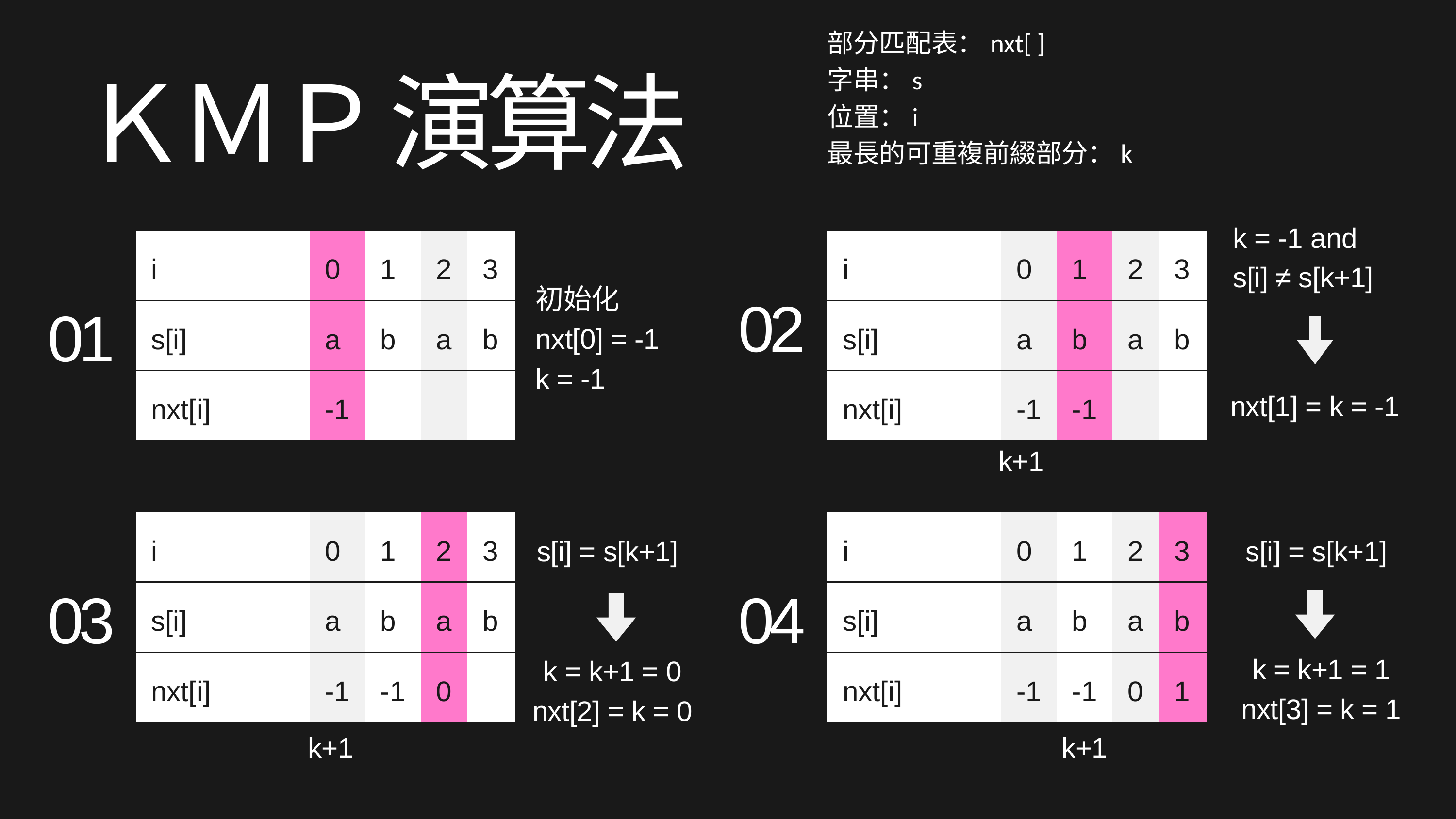

部分匹配表：nxt[ ]
字串：s
位置：i
最長的可重複前綴部分：k
ＫＭＰ 演算法
k = -1 and
s[i] ≠ s[k+1]
| i | 0 | 1 | 2 | 3 |
| --- | --- | --- | --- | --- |
| s[i] | a | b | a | b |
| nxt[i] | -1 |  |  |  |
| i | 0 | 1 | 2 | 3 |
| --- | --- | --- | --- | --- |
| s[i] | a | b | a | b |
| nxt[i] | -1 | -1 |  |  |
初始化
nxt[0] = -1
k = -1
02
01

nxt[1] = k = -1
k+1
| i | 0 | 1 | 2 | 3 |
| --- | --- | --- | --- | --- |
| s[i] | a | b | a | b |
| nxt[i] | -1 | -1 | 0 |  |
| i | 0 | 1 | 2 | 3 |
| --- | --- | --- | --- | --- |
| s[i] | a | b | a | b |
| nxt[i] | -1 | -1 | 0 | 1 |
s[i] = s[k+1]
s[i] = s[k+1]
03
04

k = k+1 = 1
nxt[3] = k = 1
k = k+1 = 0
nxt[2] = k = 0
k+1
k+1